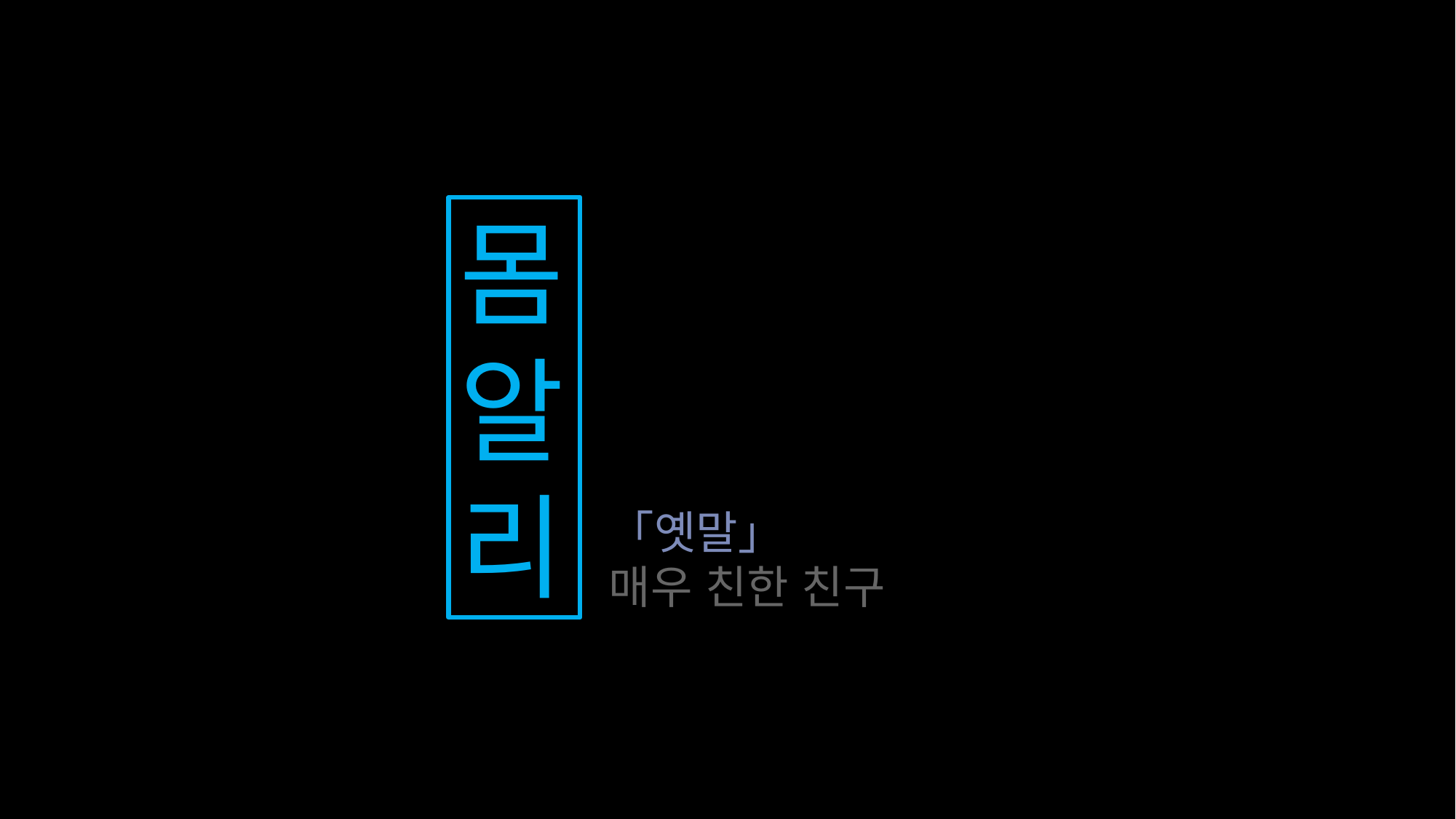

몸
알
리

「옛말」
매우 친한 친구